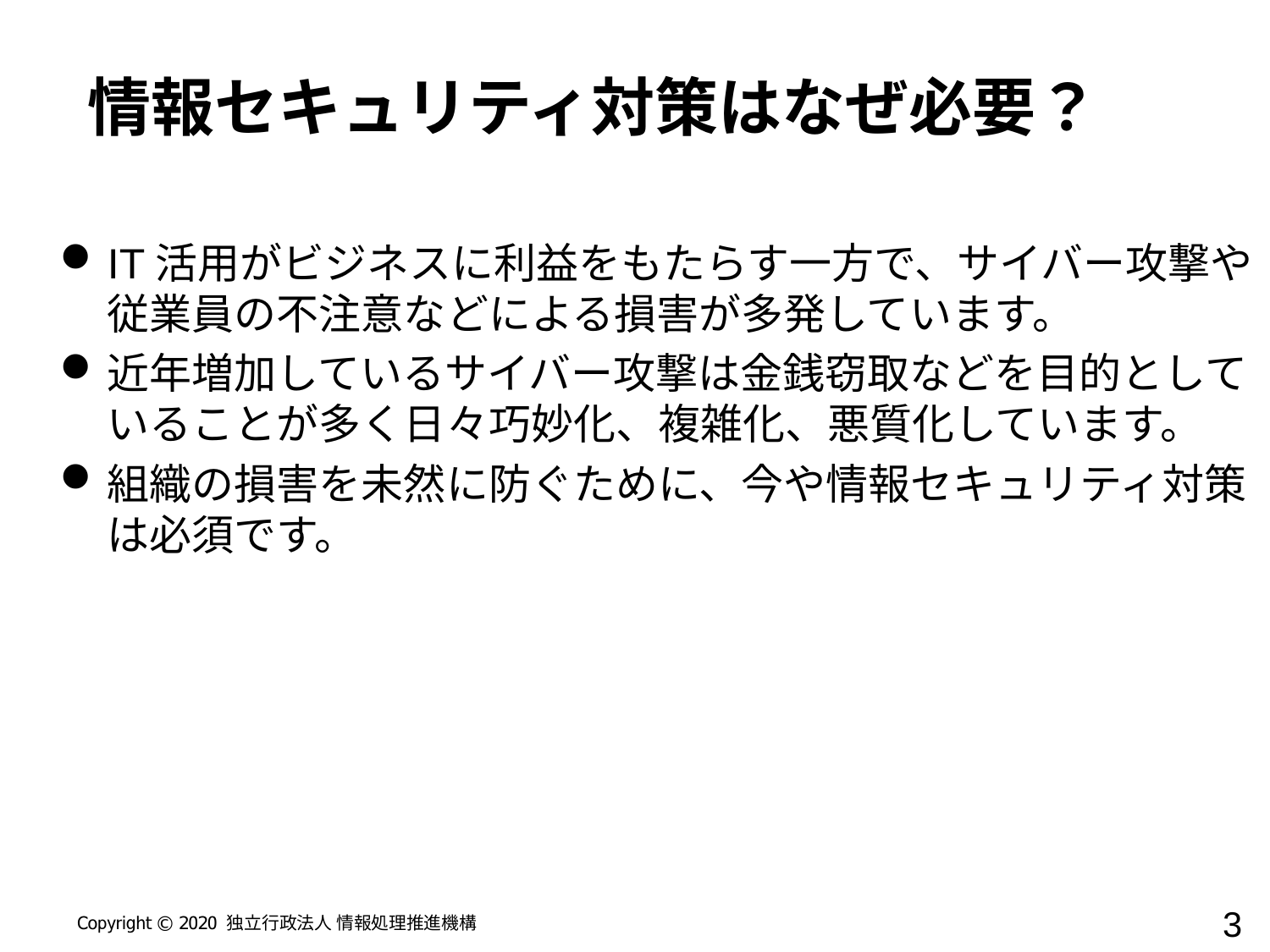

# 情報セキュリティ対策はなぜ必要？
IT活用がビジネスに利益をもたらす一方で、サイバー攻撃や従業員の不注意などによる損害が多発しています。
近年増加しているサイバー攻撃は金銭窃取などを目的としていることが多く日々巧妙化、複雑化、悪質化しています。
組織の損害を未然に防ぐために、今や情報セキュリティ対策は必須です。